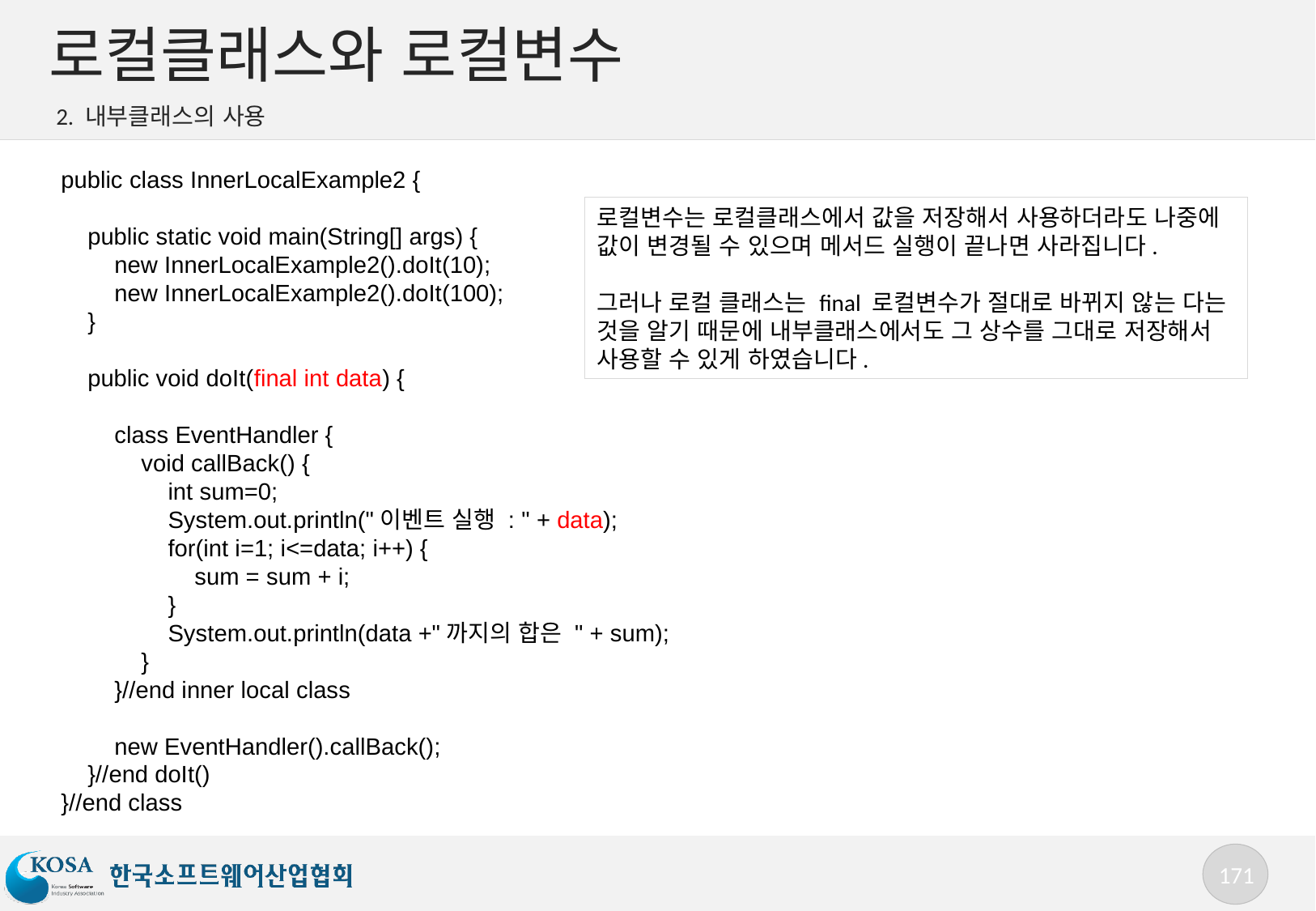

# 로컬클래스와 로컬변수
2. 내부클래스의 사용
public class InnerLocalExample2 {

    public static void main(String[] args) {
        new InnerLocalExample2().doIt(10);
        new InnerLocalExample2().doIt(100);
    }

    public void doIt(final int data) {

        class EventHandler {
            void callBack() {
                int sum=0;
                System.out.println("이벤트 실행 : " + data);
                for(int i=1; i<=data; i++) {
                    sum = sum + i;
                }
                System.out.println(data +"까지의 합은 " + sum);
            }
        }//end inner local class

        new EventHandler().callBack();
    }//end doIt()
}//end class
로컬변수는 로컬클래스에서 값을 저장해서 사용하더라도 나중에 값이 변경될 수 있으며 메서드 실행이 끝나면 사라집니다.

그러나 로컬 클래스는 final 로컬변수가 절대로 바뀌지 않는 다는 것을 알기 때문에 내부클래스에서도 그 상수를 그대로 저장해서 사용할 수 있게 하였습니다.